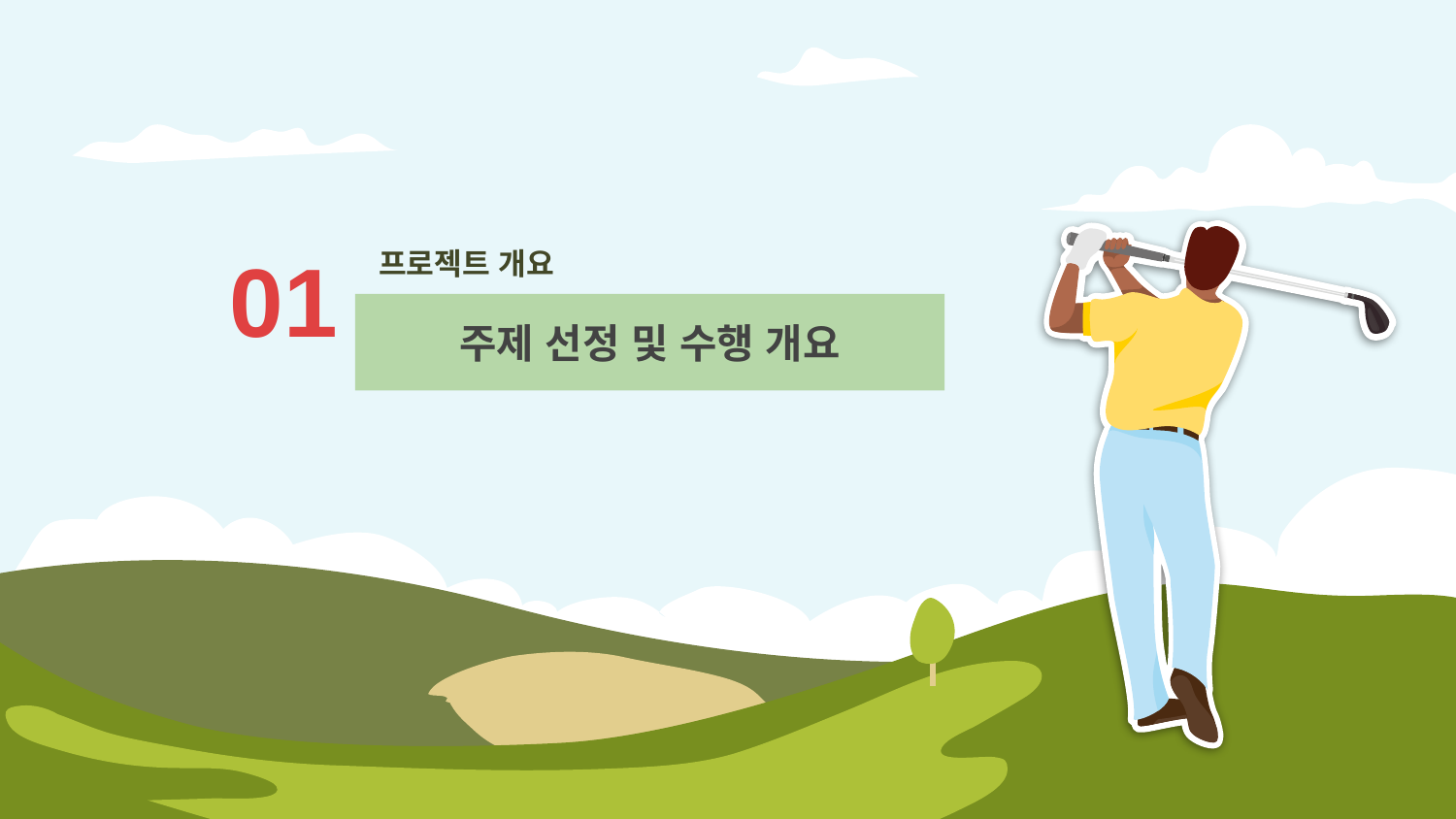

# 프로젝트 개요

01
주제 선정 및 수행 개요